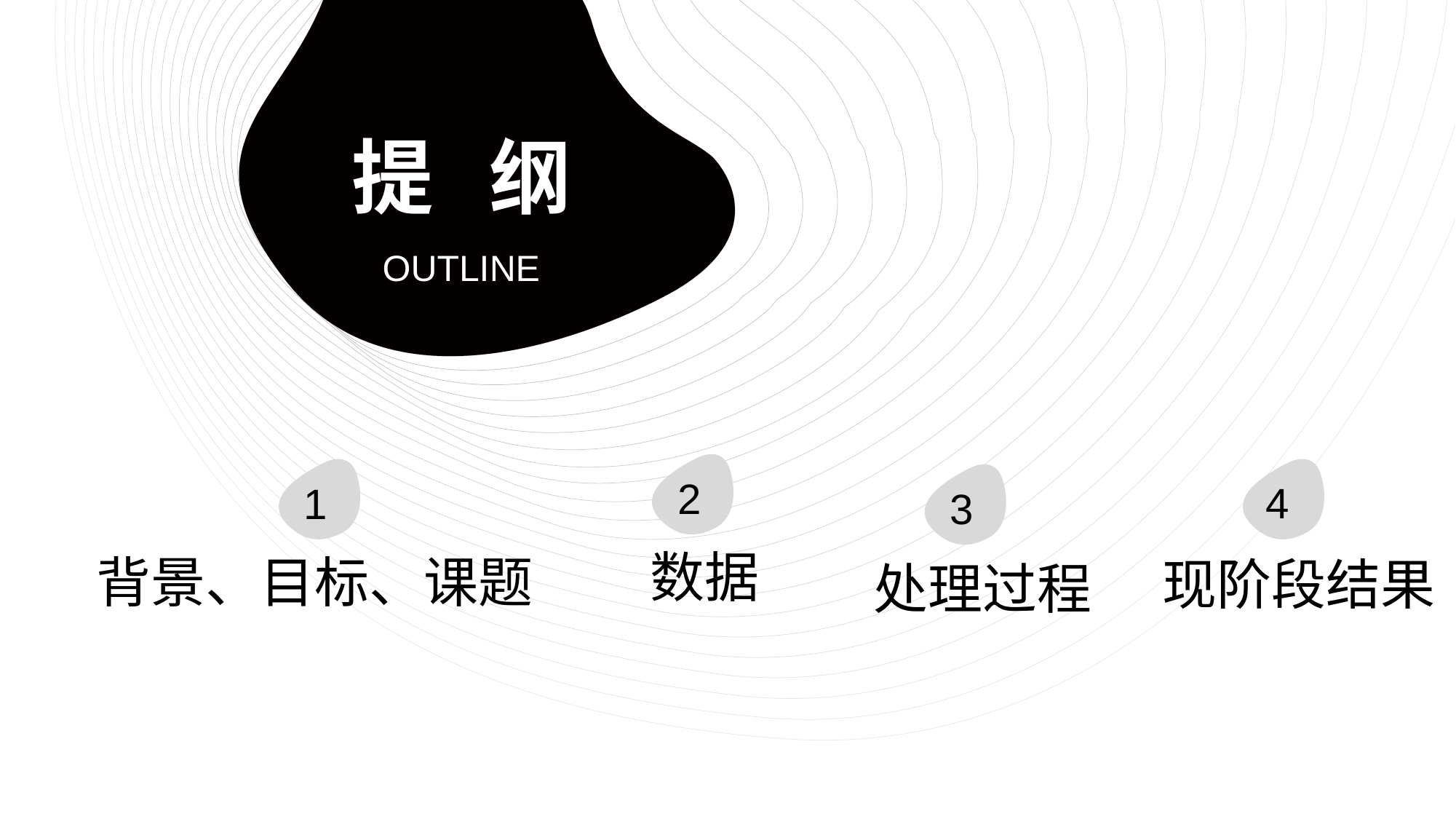

提   纲
OUTLINE

2

1

4

3
数据
背景、目标、课题
现阶段结果
处理过程